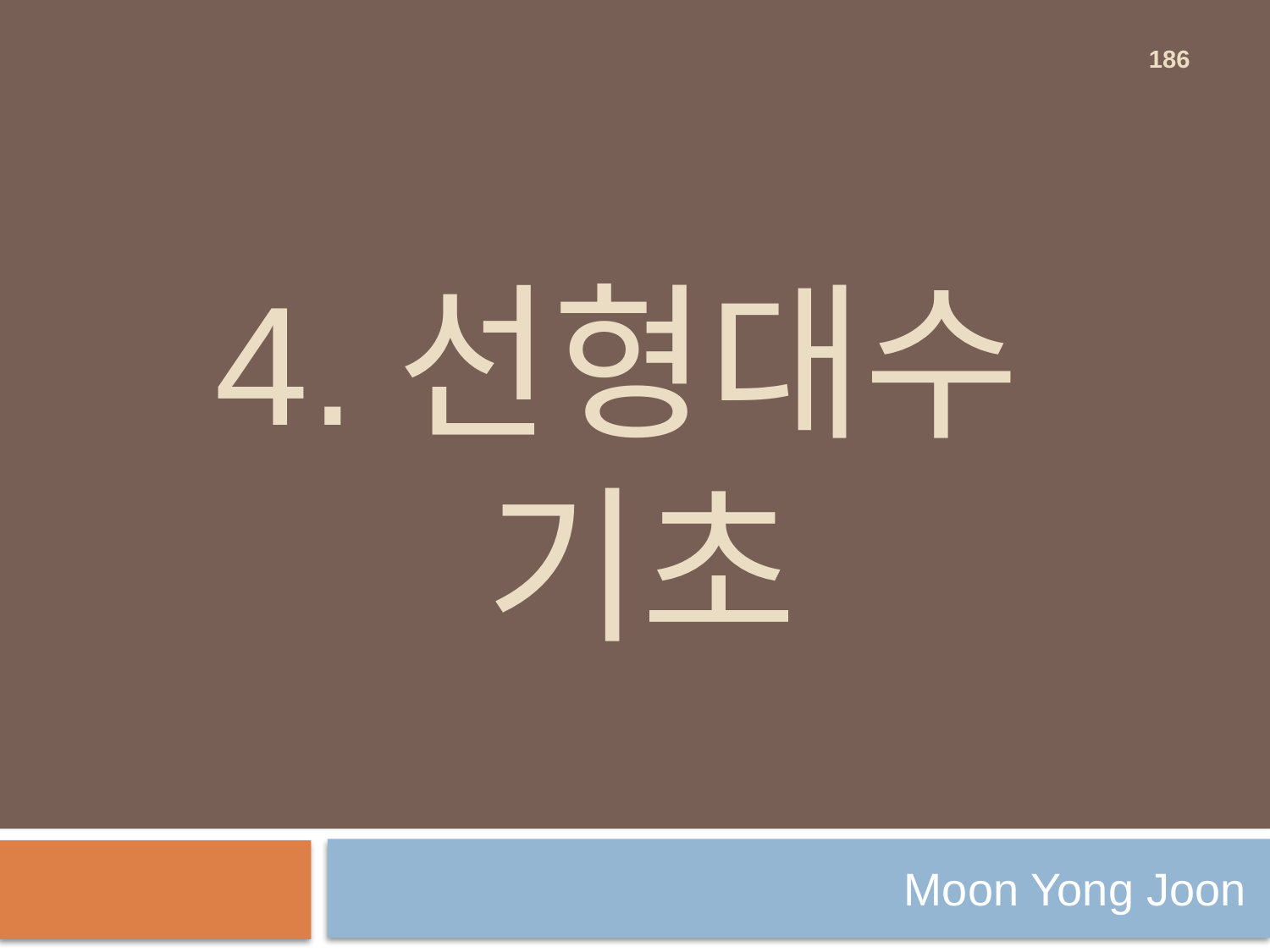

186
# 4.선형대수 기초
Moon Yong Joon